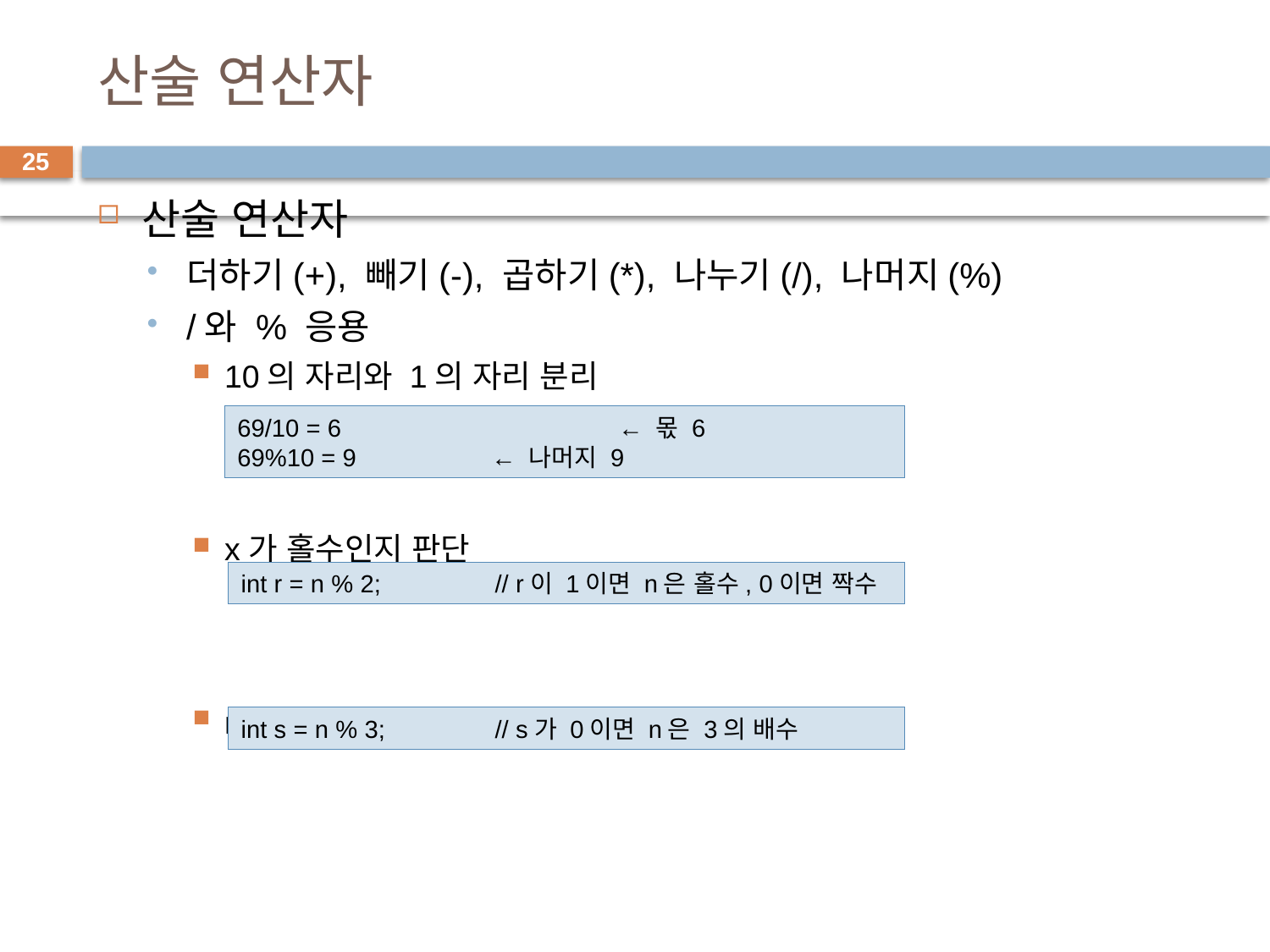

# 산술 연산자
25
산술 연산자
더하기(+), 빼기(-), 곱하기(*), 나누기(/), 나머지(%)
/와 % 응용
10의 자리와 1의 자리 분리

x가 홀수인지 판단

n의 값이 3의 배수인지 확인

69/10 = 6 			← 몫 6
69%10 = 9 		← 나머지 9
int r = n % 2; 	// r이 1이면 n은 홀수, 0이면 짝수
int s = n % 3; 	// s가 0이면 n은 3의 배수